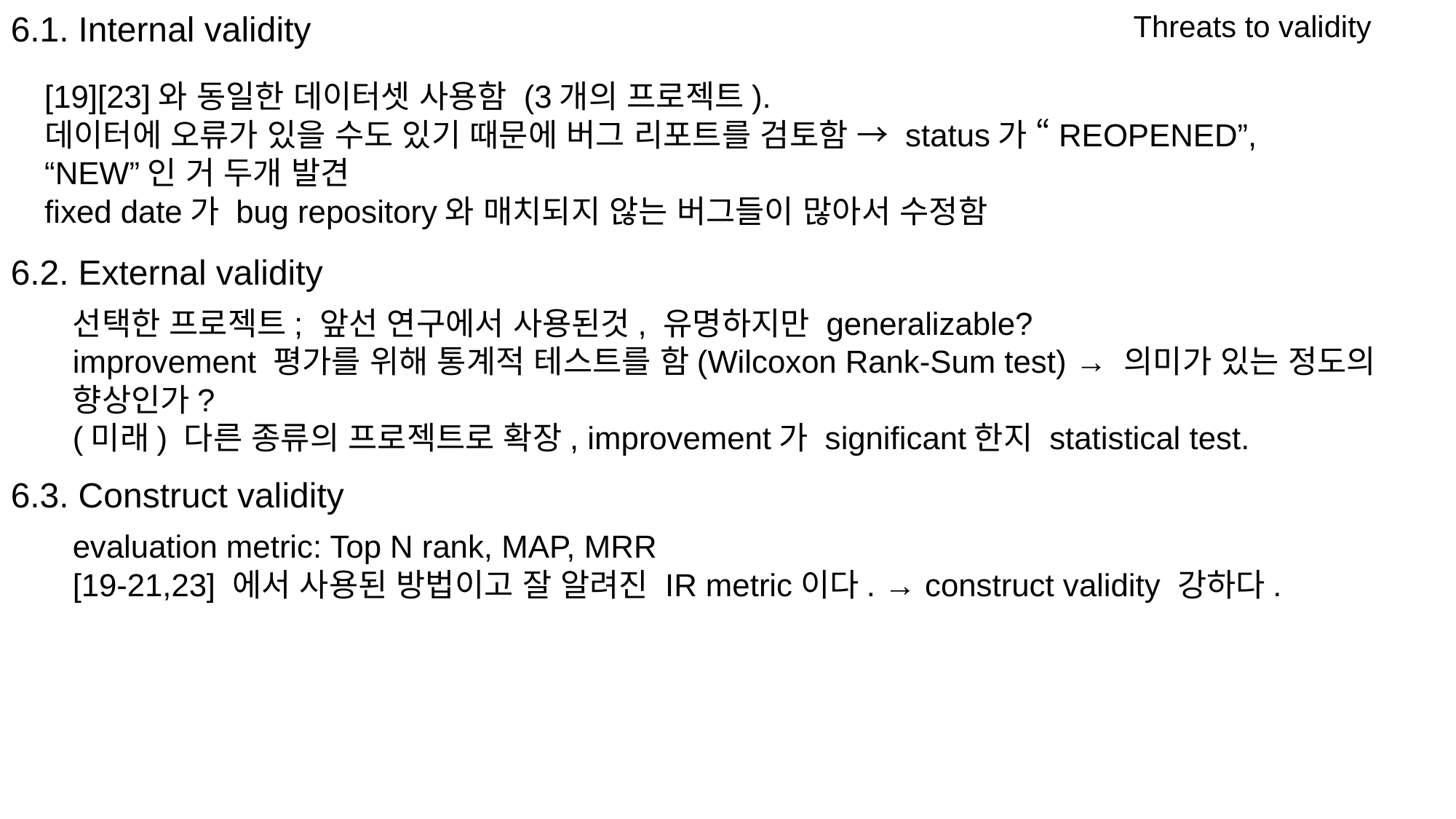

6.1. Internal validity
Threats to validity
[19][23]와 동일한 데이터셋 사용함 (3개의 프로젝트).
데이터에 오류가 있을 수도 있기 때문에 버그 리포트를 검토함 → status가 “REOPENED”, “NEW”인 거 두개 발견
fixed date가 bug repository와 매치되지 않는 버그들이 많아서 수정함
6.2. External validity
선택한 프로젝트; 앞선 연구에서 사용된것, 유명하지만 generalizable?
improvement 평가를 위해 통계적 테스트를 함(Wilcoxon Rank-Sum test) → 의미가 있는 정도의 향상인가?
(미래) 다른 종류의 프로젝트로 확장, improvement가 significant한지 statistical test.
6.3. Construct validity
evaluation metric: Top N rank, MAP, MRR
[19-21,23] 에서 사용된 방법이고 잘 알려진 IR metric이다. → construct validity 강하다.